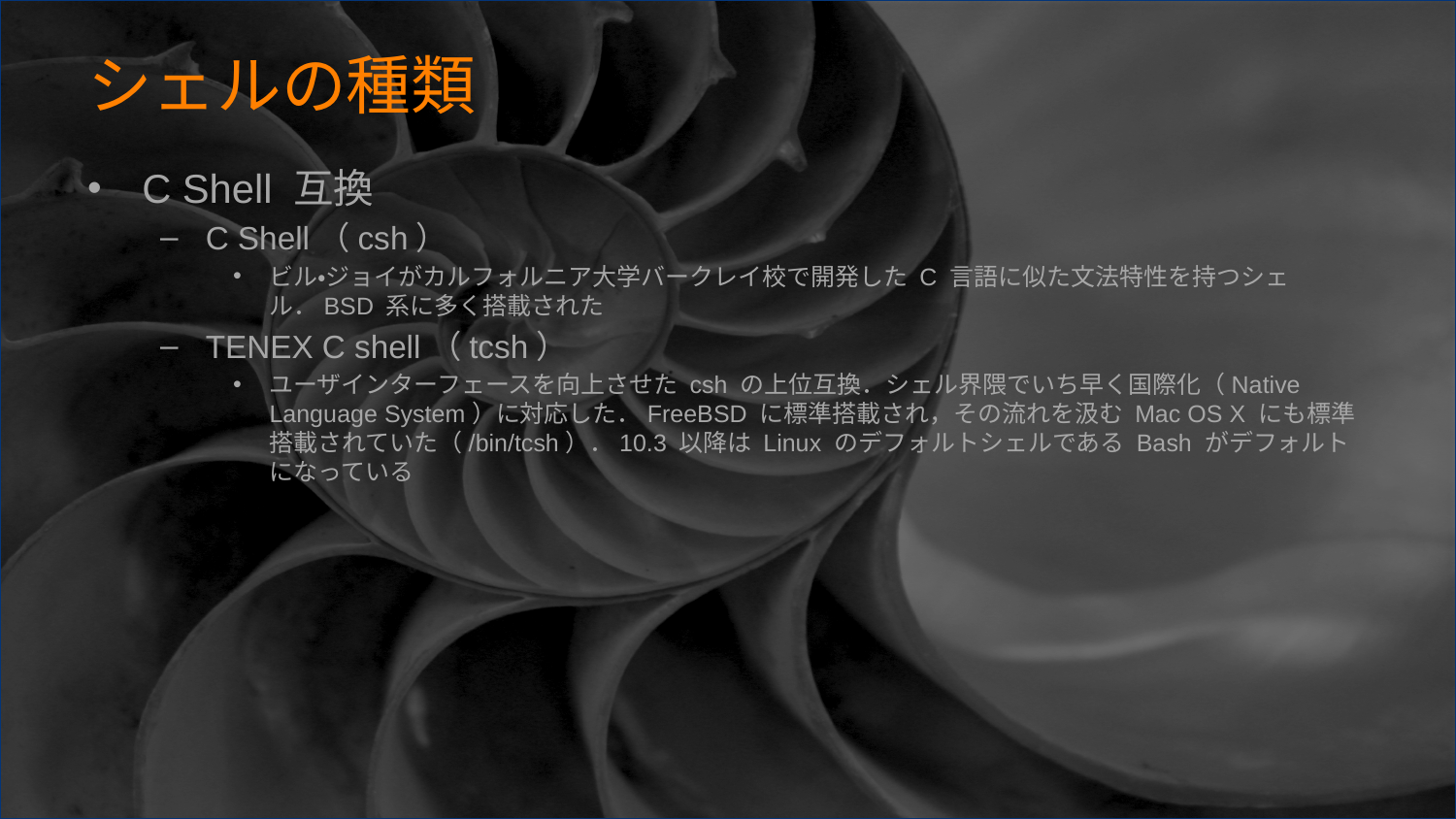

# シェルの種類
C Shell 互換
C Shell（csh）
ビル・ジョイがカルフォルニア大学バークレイ校で開発した C 言語に似た文法特性を持つシェル．BSD 系に多く搭載された
TENEX C shell（tcsh）
ユーザインターフェースを向上させた csh の上位互換．シェル界隈でいち早く国際化（Native Language System）に対応した．FreeBSD に標準搭載され，その流れを汲む Mac OS X にも標準搭載されていた（/bin/tcsh）．10.3 以降は Linux のデフォルトシェルである Bash がデフォルトになっている